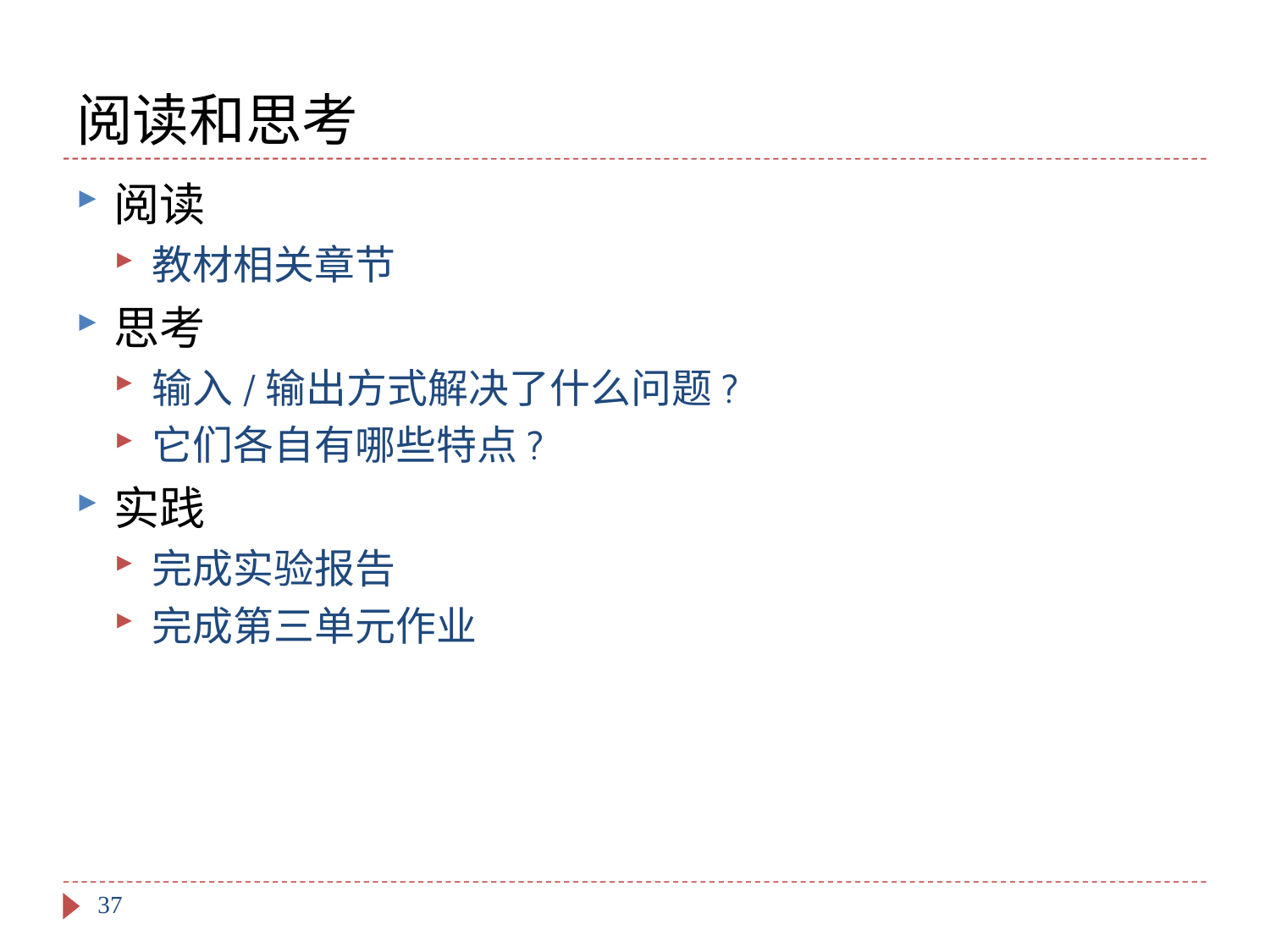

# 阅读和思考
阅读
教材相关章节
思考
输入/输出方式解决了什么问题?
它们各自有哪些特点?
实践
完成实验报告
完成第三单元作业

37